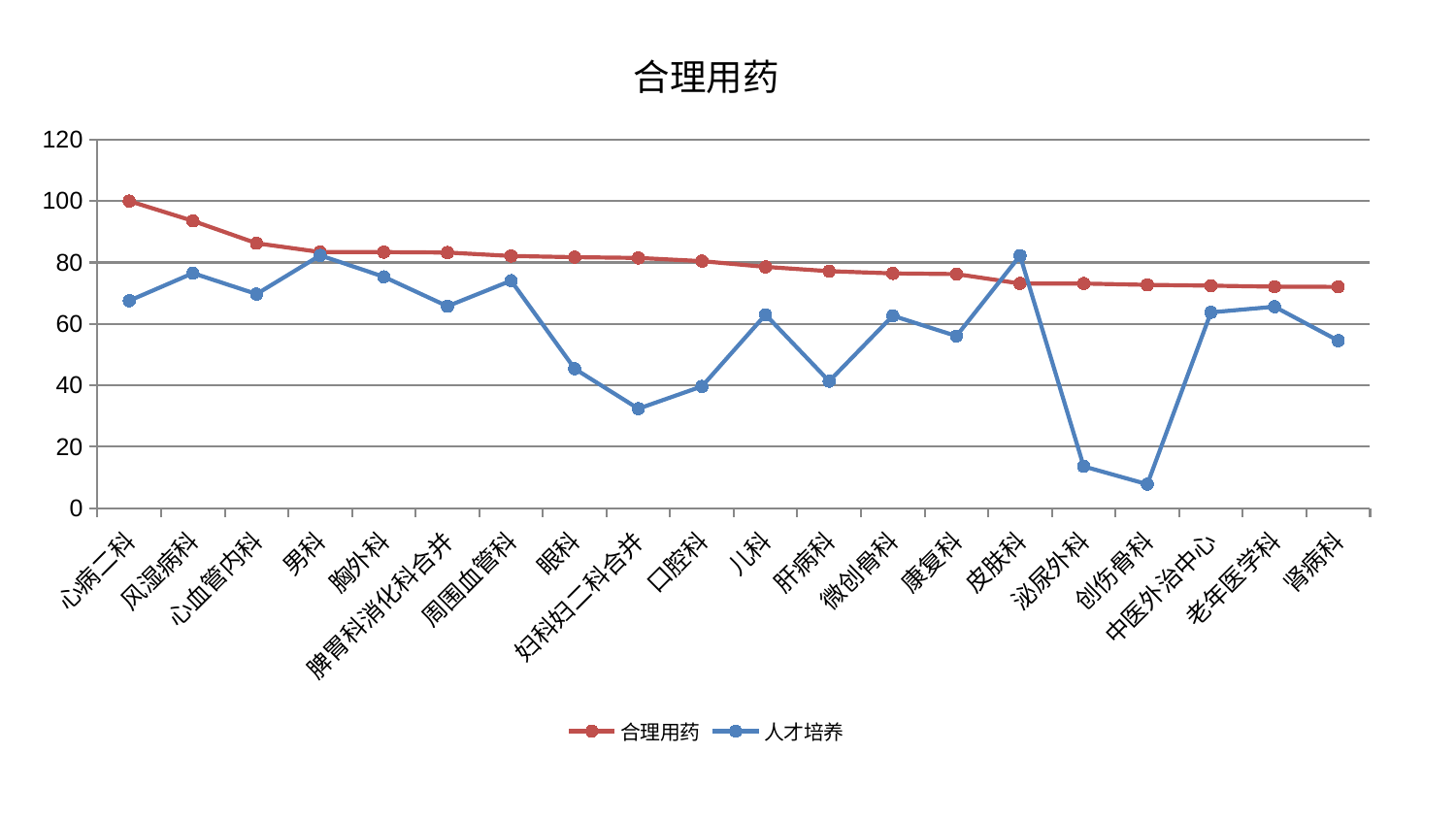

### Chart: 合理用药

| Category | 合理用药 | 人才培养 |
|---|---|---|
| 心病二科 | 100.0 | 67.5775470447799 |
| 风湿病科 | 93.53818853037417 | 76.53967428208806 |
| 心血管内科 | 86.26295643809767 | 69.7469454334057 |
| 男科 | 83.41273241893731 | 82.32592954484342 |
| 胸外科 | 83.39445335795452 | 75.35268796967458 |
| 脾胃科消化科合并 | 83.24247478764082 | 65.77560727000187 |
| 周围血管科 | 82.1243323536282 | 74.09660195113834 |
| 眼科 | 81.74261995596814 | 45.41898305608352 |
| 妇科妇二科合并 | 81.49957516874146 | 32.40677236983045 |
| 口腔科 | 80.45842009575651 | 39.68140624886607 |
| 儿科 | 78.58384318543494 | 63.031651050566225 |
| 肝病科 | 77.18010188030875 | 41.36800386020063 |
| 微创骨科 | 76.45522595158026 | 62.66951527140844 |
| 康复科 | 76.23713055160565 | 56.07334262907949 |
| 皮肤科 | 73.18370016343876 | 82.23421925644767 |
| 泌尿外科 | 73.15766096273913 | 13.620632943632973 |
| 创伤骨科 | 72.73617565320754 | 7.8148708887433855 |
| 中医外治中心 | 72.46948234292904 | 63.77708799424013 |
| 老年医学科 | 72.12645992867417 | 65.6286669532042 |
| 肾病科 | 72.0793859919874 | 54.5746824082322 |
252